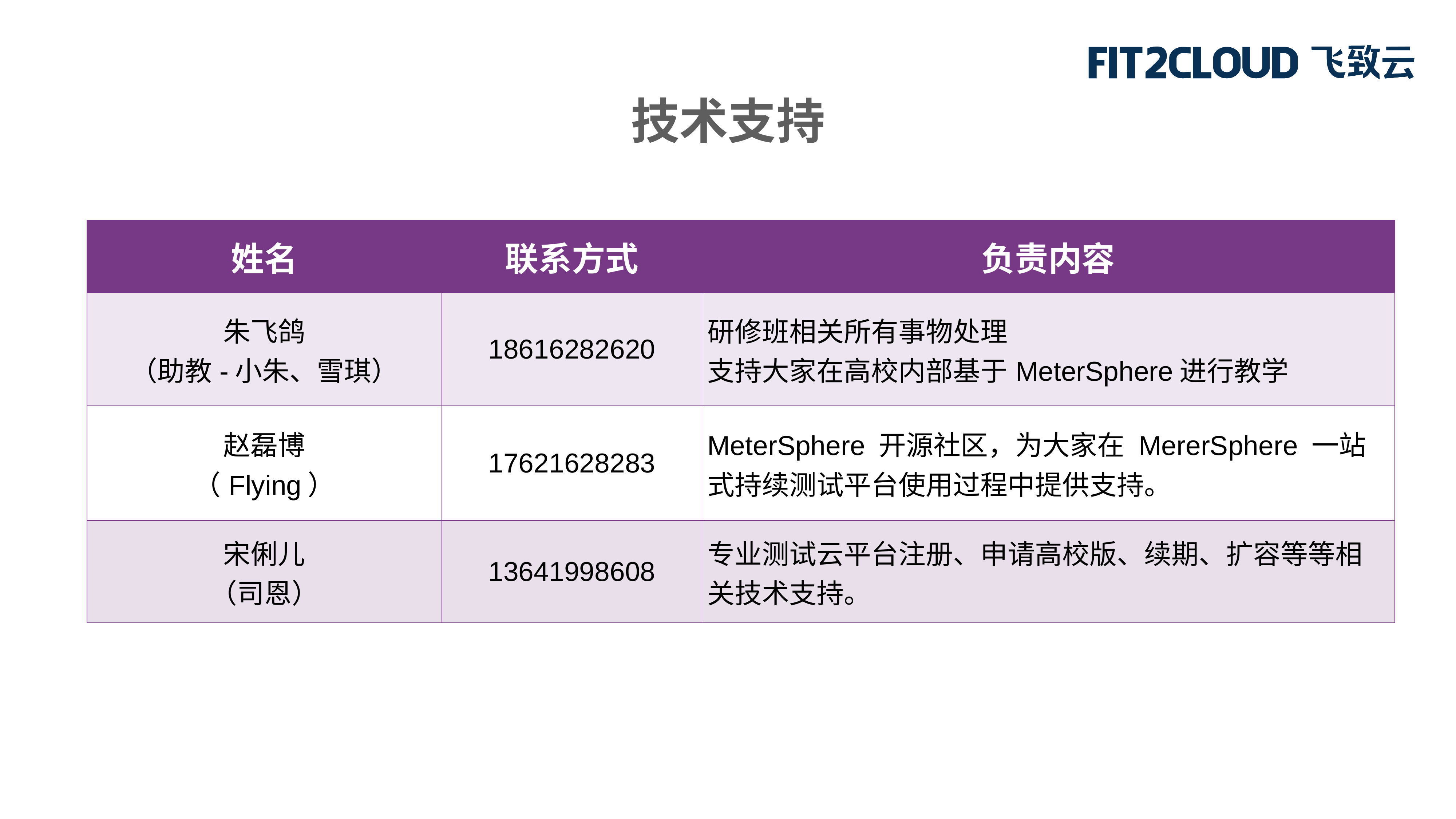

技术支持
| 姓名 | 联系方式 | 负责内容 |
| --- | --- | --- |
| 朱飞鸽 （助教-小朱、雪琪） | 18616282620 | 研修班相关所有事物处理 支持大家在高校内部基于MeterSphere进行教学 |
| 赵磊博 （Flying） | 17621628283 | MeterSphere 开源社区，为大家在 MererSphere 一站式持续测试平台使用过程中提供支持。 |
| 宋俐儿 （司恩） | 13641998608 | 专业测试云平台注册、申请高校版、续期、扩容等等相关技术支持。 |